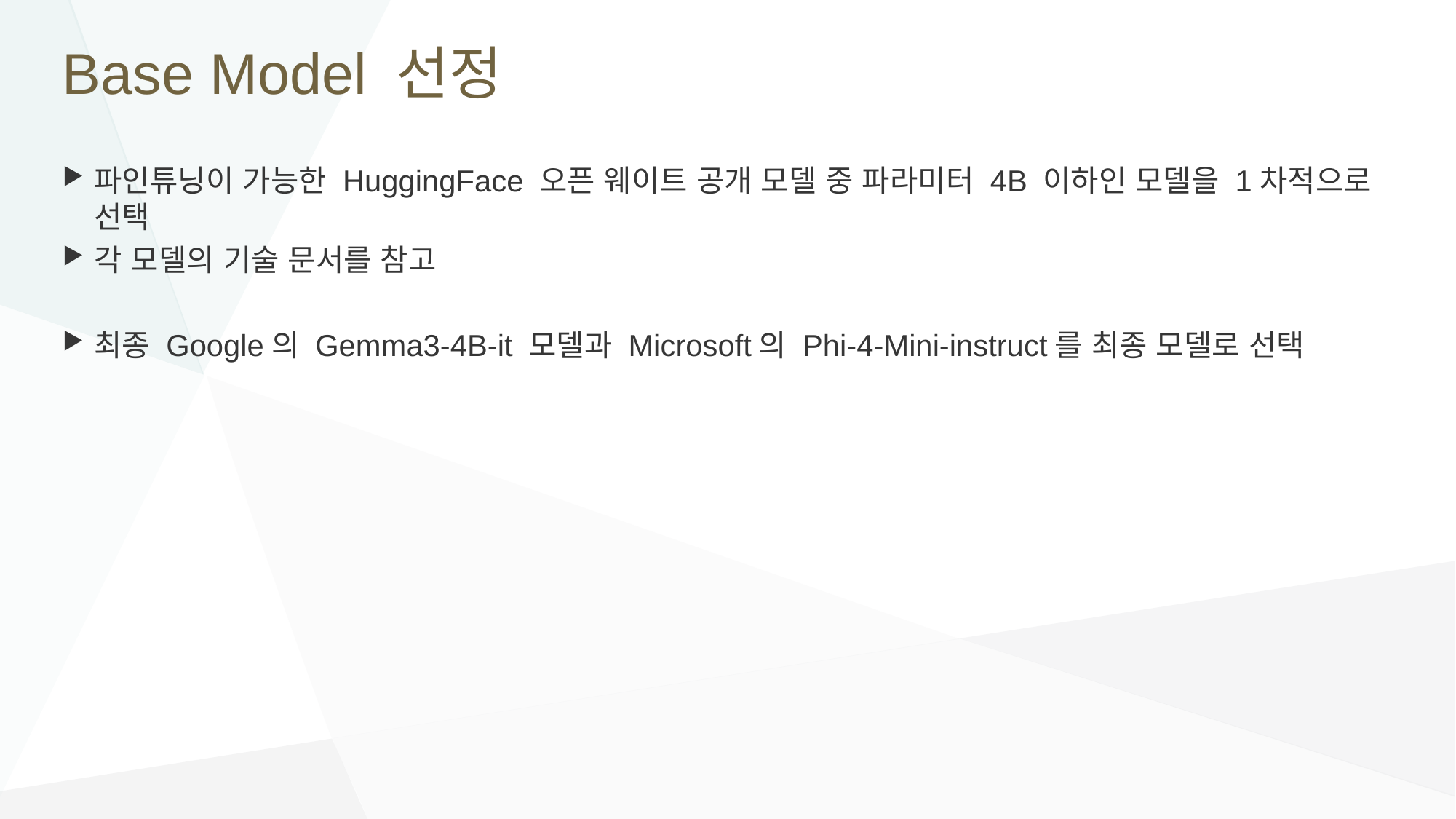

# Base Model 선정
파인튜닝이 가능한 HuggingFace 오픈 웨이트 공개 모델 중 파라미터 4B 이하인 모델을 1차적으로 선택
각 모델의 기술 문서를 참고

최종 Google의 Gemma3-4B-it 모델과 Microsoft의 Phi-4-Mini-instruct를 최종 모델로 선택